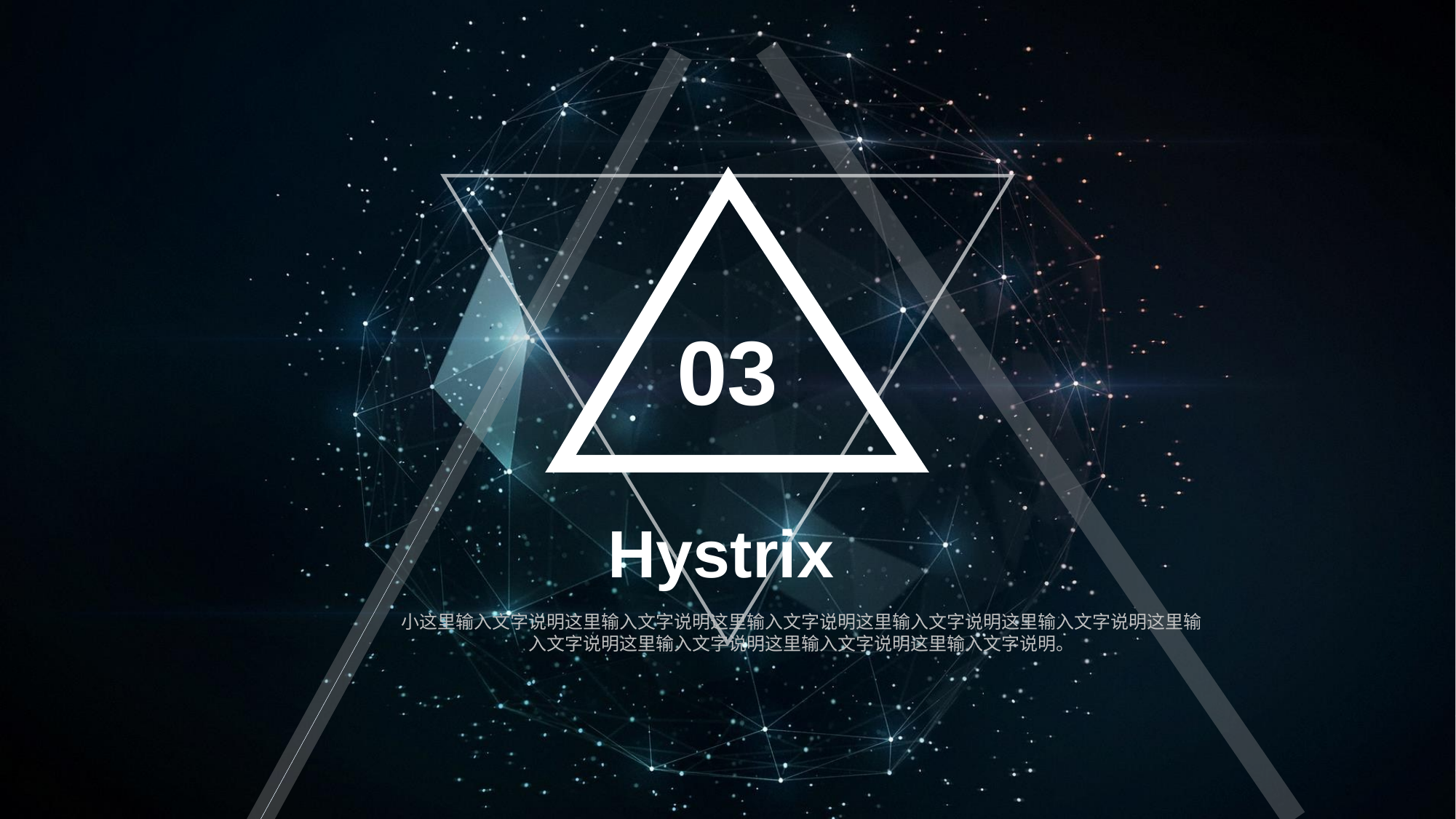

03
Hystrix
小这里输入文字说明这里输入文字说明这里输入文字说明这里输入文字说明这里输入文字说明这里输入文字说明这里输入文字说明这里输入文字说明这里输入文字说明。